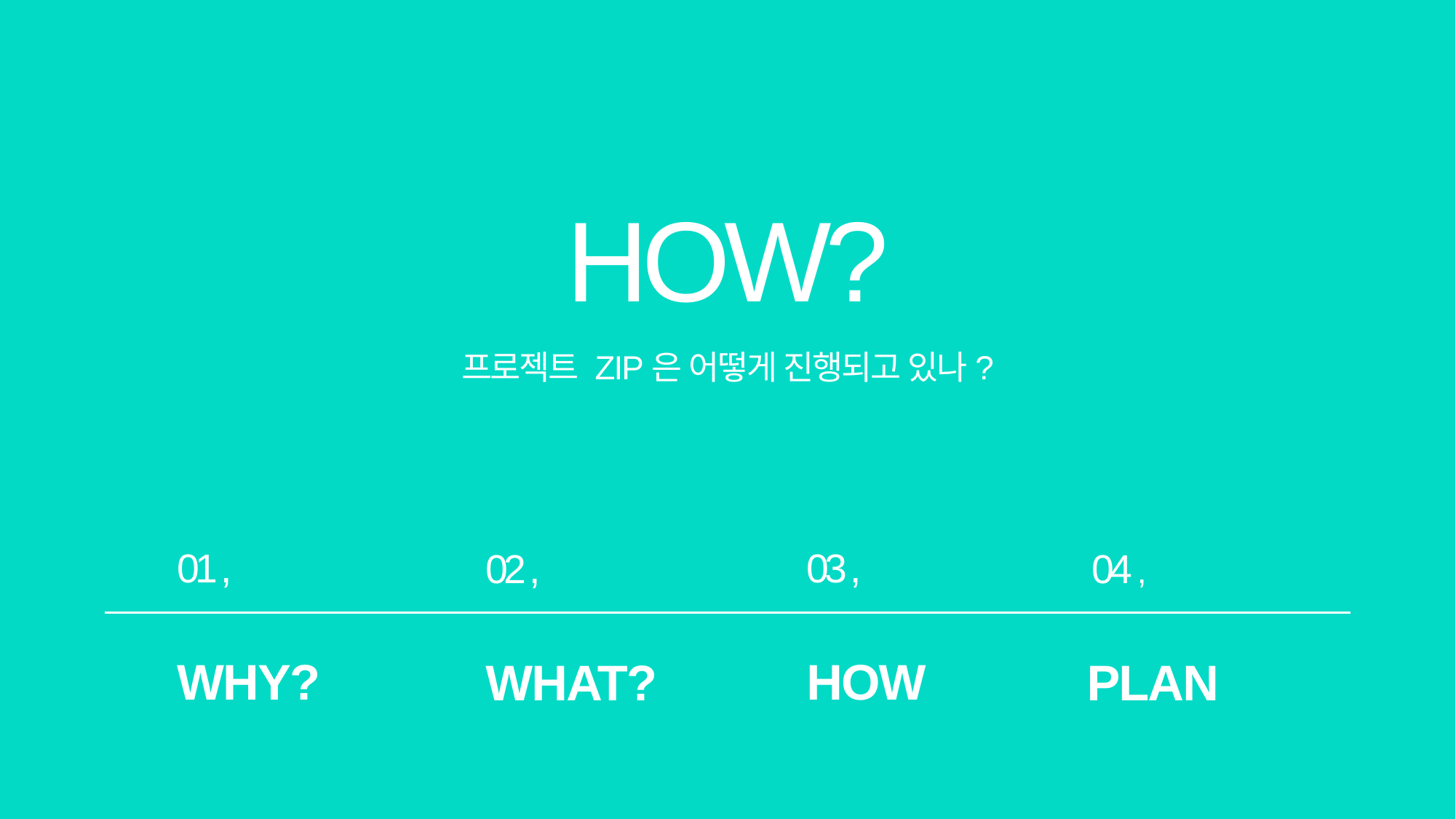

HOW?
프로젝트 ZIP은 어떻게 진행되고 있나?
01 ,
03 ,
02 ,
04 ,
WHY?
HOW
WHAT?
PLAN